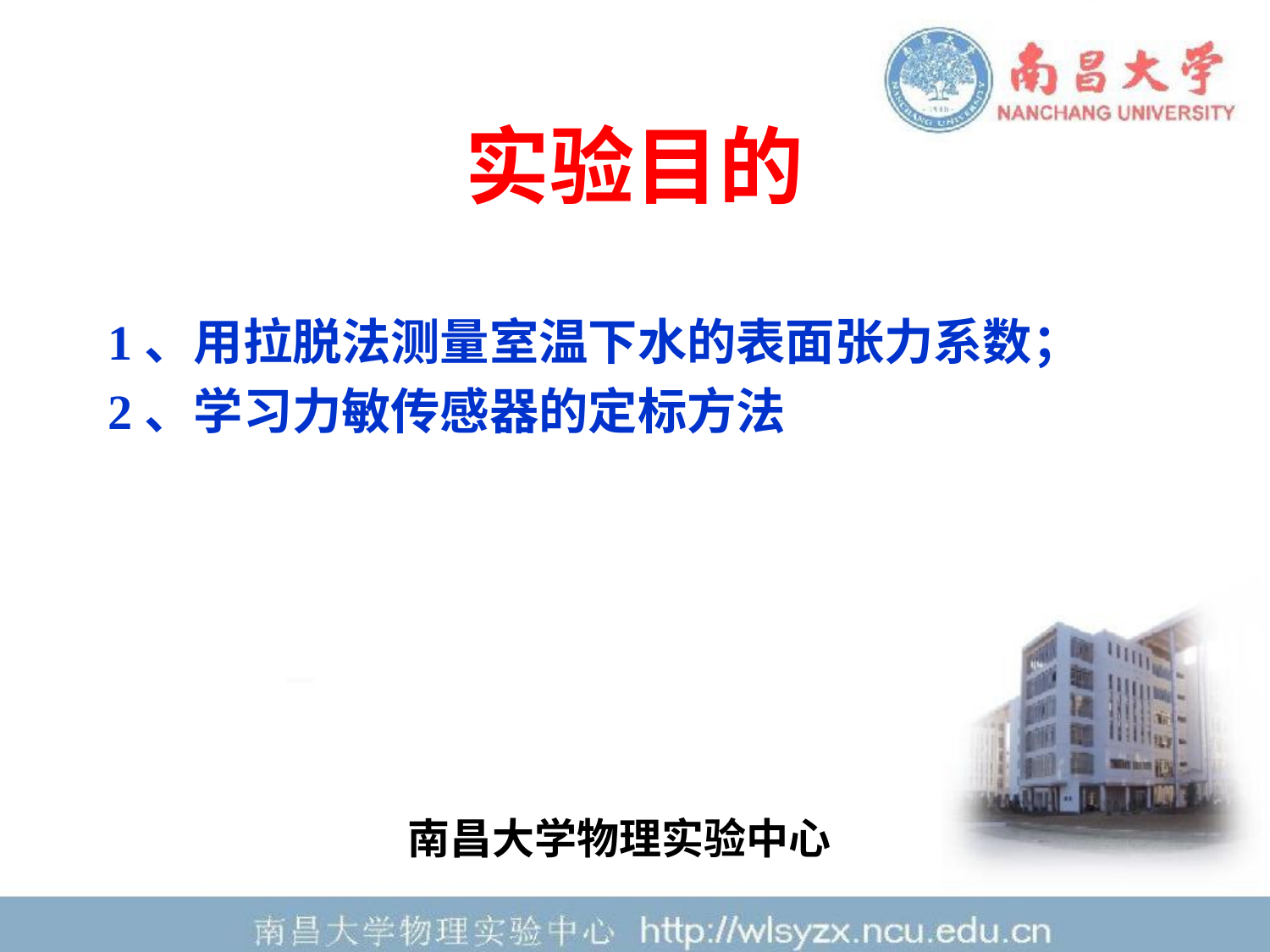

# 实验目的
1、用拉脱法测量室温下水的表面张力系数；
2、学习力敏传感器的定标方法

南昌大学物理实验中心
2